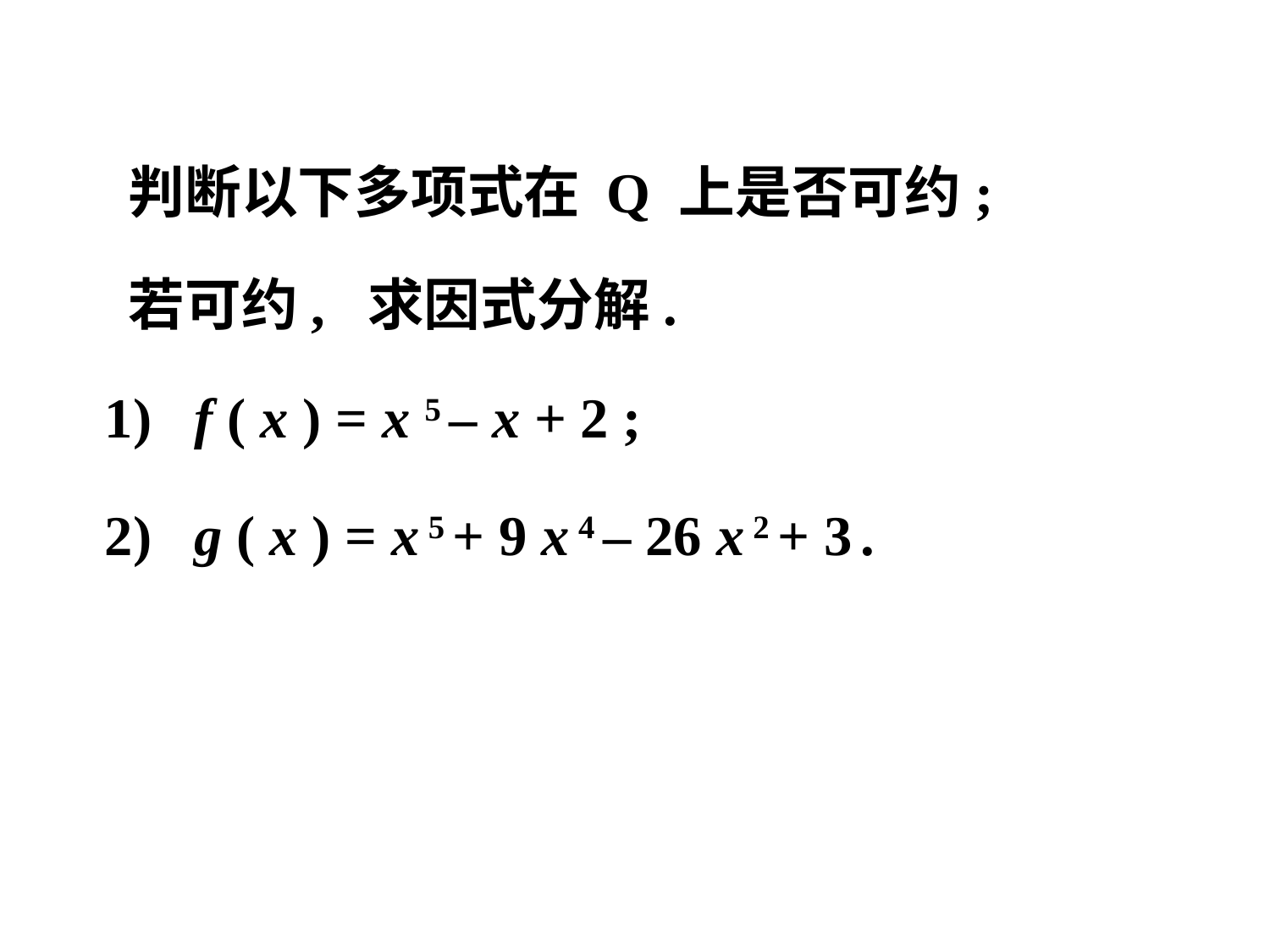

判断以下多项式在 Q 上是否可约;
   若可约,  求因式分解.
  1)   f ( x ) = x 5 – x + 2 ;
  2)   g ( x ) = x 5 + 9 x 4 – 26 x 2 + 3 .